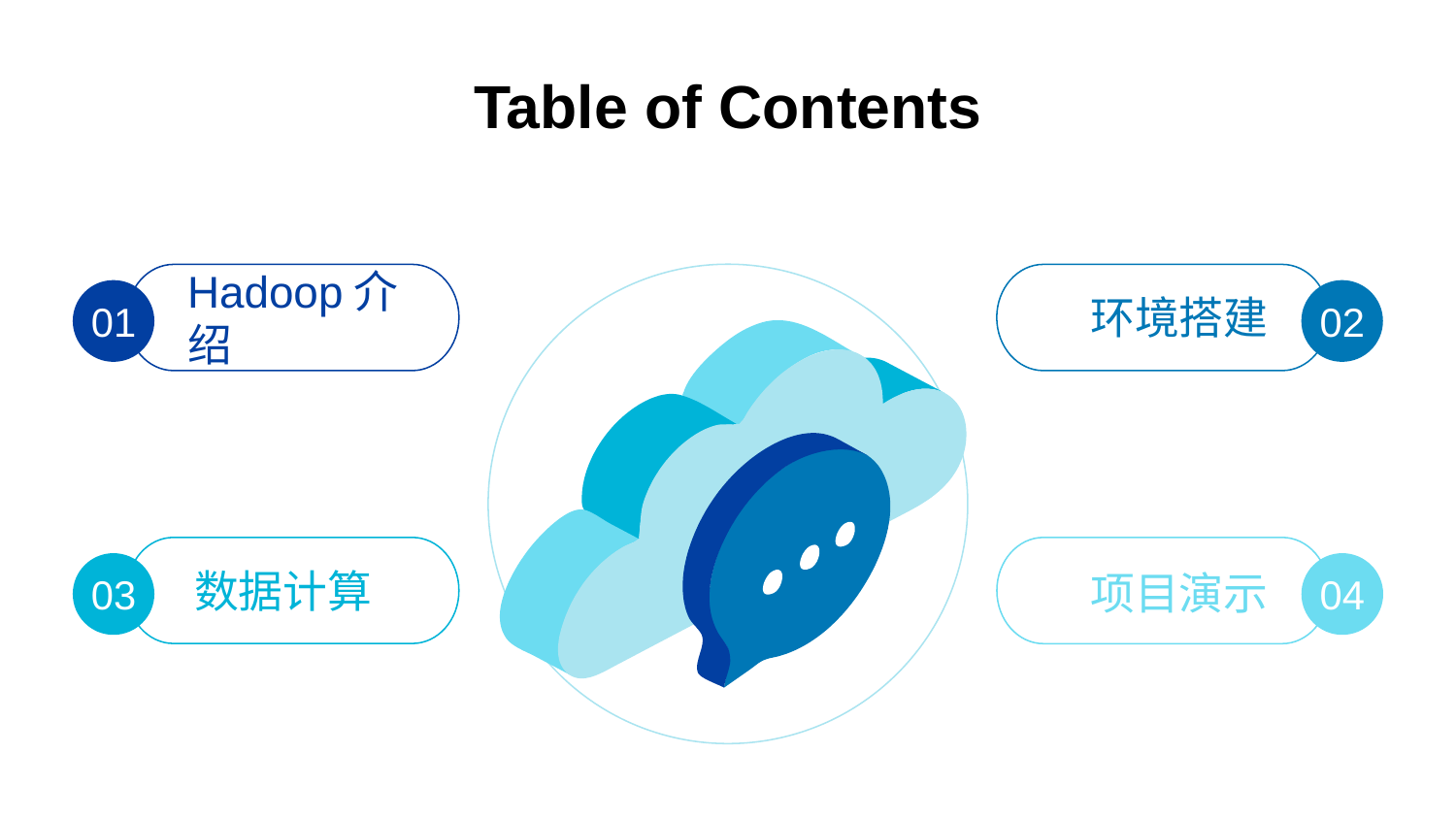

# Table of Contents

环境搭建
Hadoop介绍
02
01

数据计算
项目演示
04
03